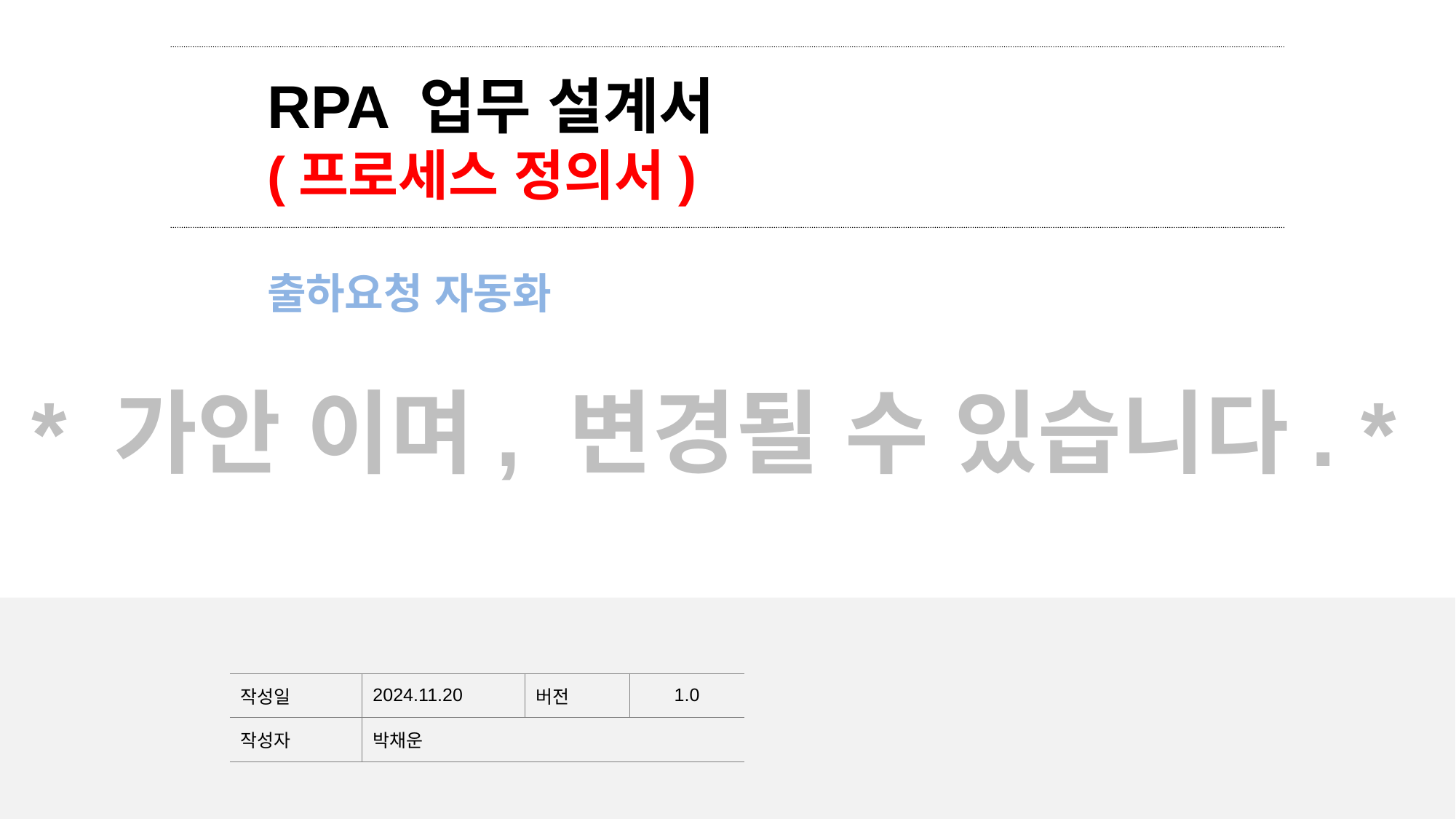

RPA 업무 설계서
(프로세스 정의서)

출하요청 자동화
* 가안 이며, 변경될 수 있습니다. *

| 작성일 | 2024.11.20 | 버전 | 1.0 |
| --- | --- | --- | --- |
| 작성자 | 박채운 |  |  |